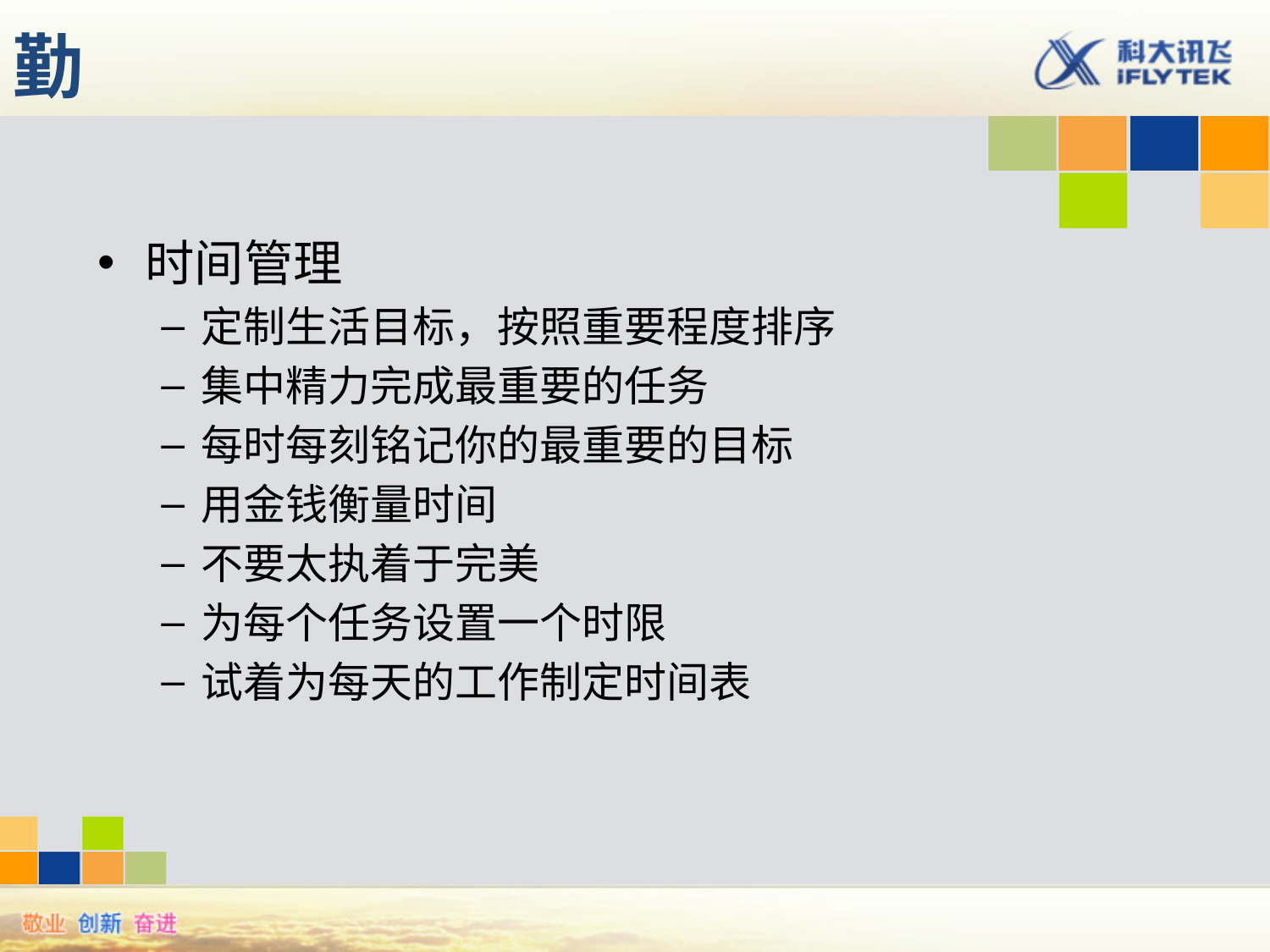

# 勤
时间管理
定制生活目标，按照重要程度排序
集中精力完成最重要的任务
每时每刻铭记你的最重要的目标
用金钱衡量时间
不要太执着于完美
为每个任务设置一个时限
试着为每天的工作制定时间表